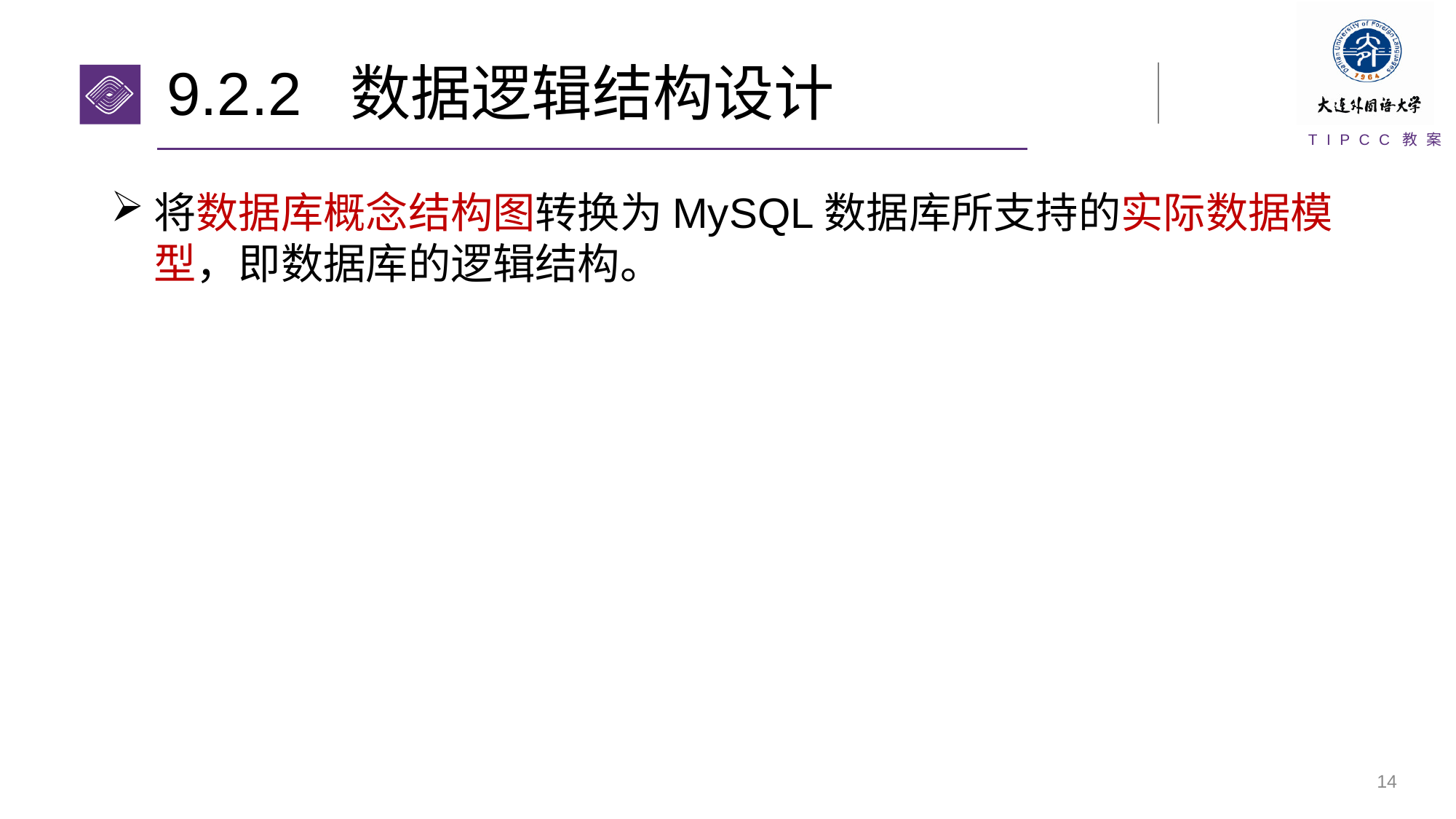

# 9.2.2  数据逻辑结构设计
将数据库概念结构图转换为MySQL数据库所支持的实际数据模型，即数据库的逻辑结构。
14